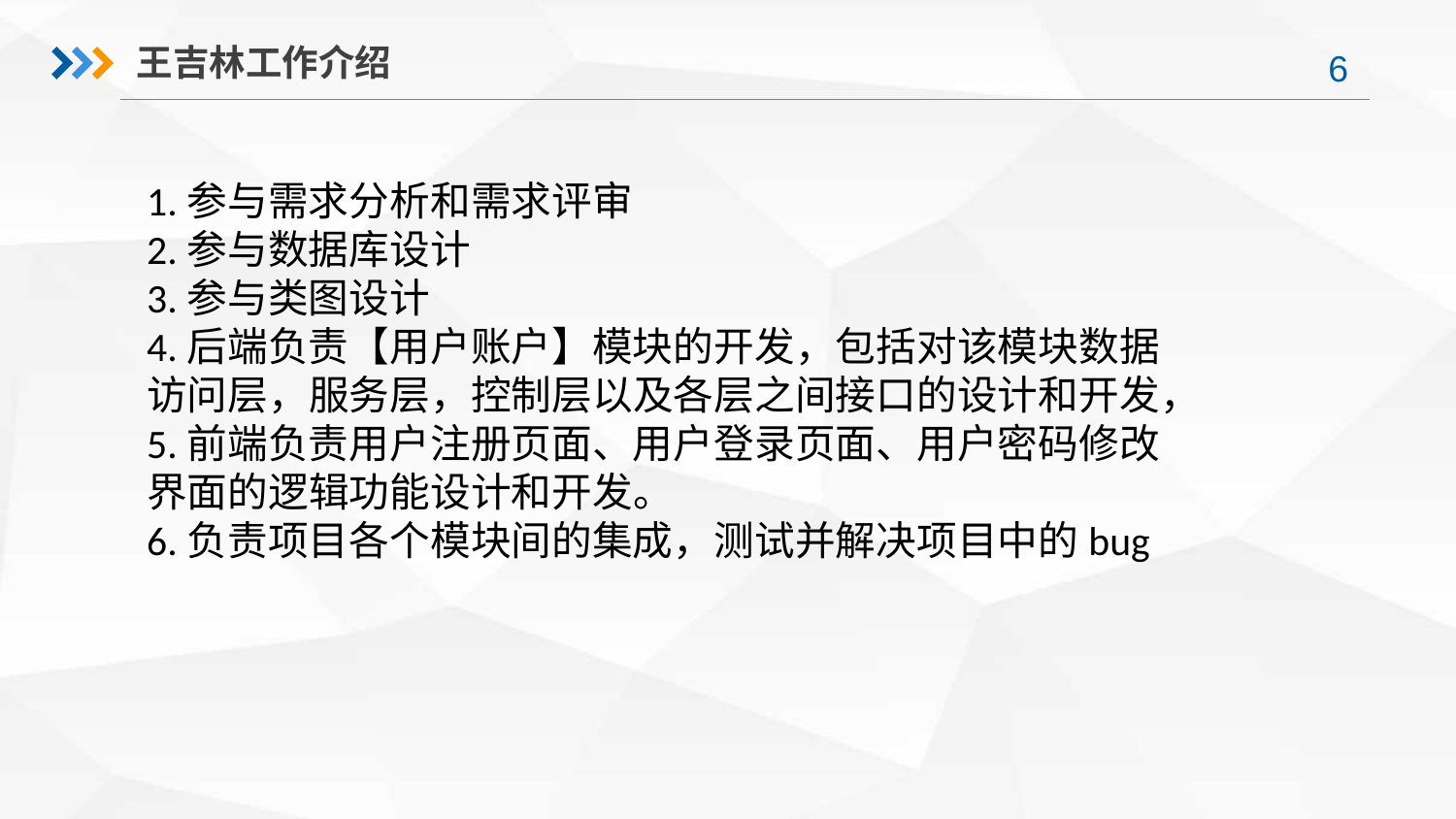

王吉林工作介绍
1.参与需求分析和需求评审
2.参与数据库设计
3.参与类图设计
4.后端负责【用户账户】模块的开发，包括对该模块数据访问层，服务层，控制层以及各层之间接口的设计和开发，5.前端负责用户注册页面、用户登录页面、用户密码修改界面的逻辑功能设计和开发。
6.负责项目各个模块间的集成，测试并解决项目中的bug